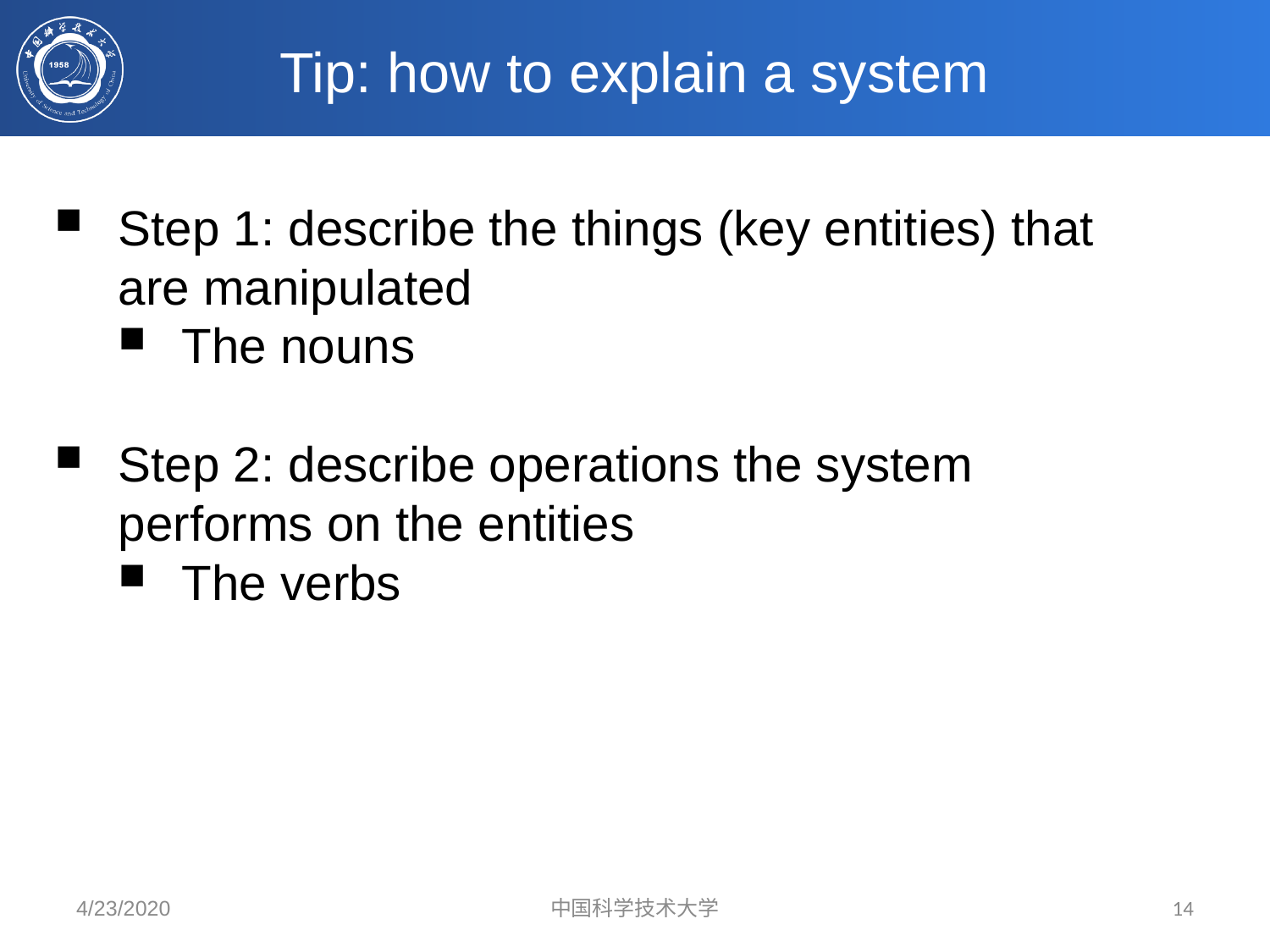

# Tip: how to explain a system
Step 1: describe the things (key entities) that are manipulated
The nouns

Step 2: describe operations the system performs on the entities
The verbs

4/23/2020
中国科学技术大学
14